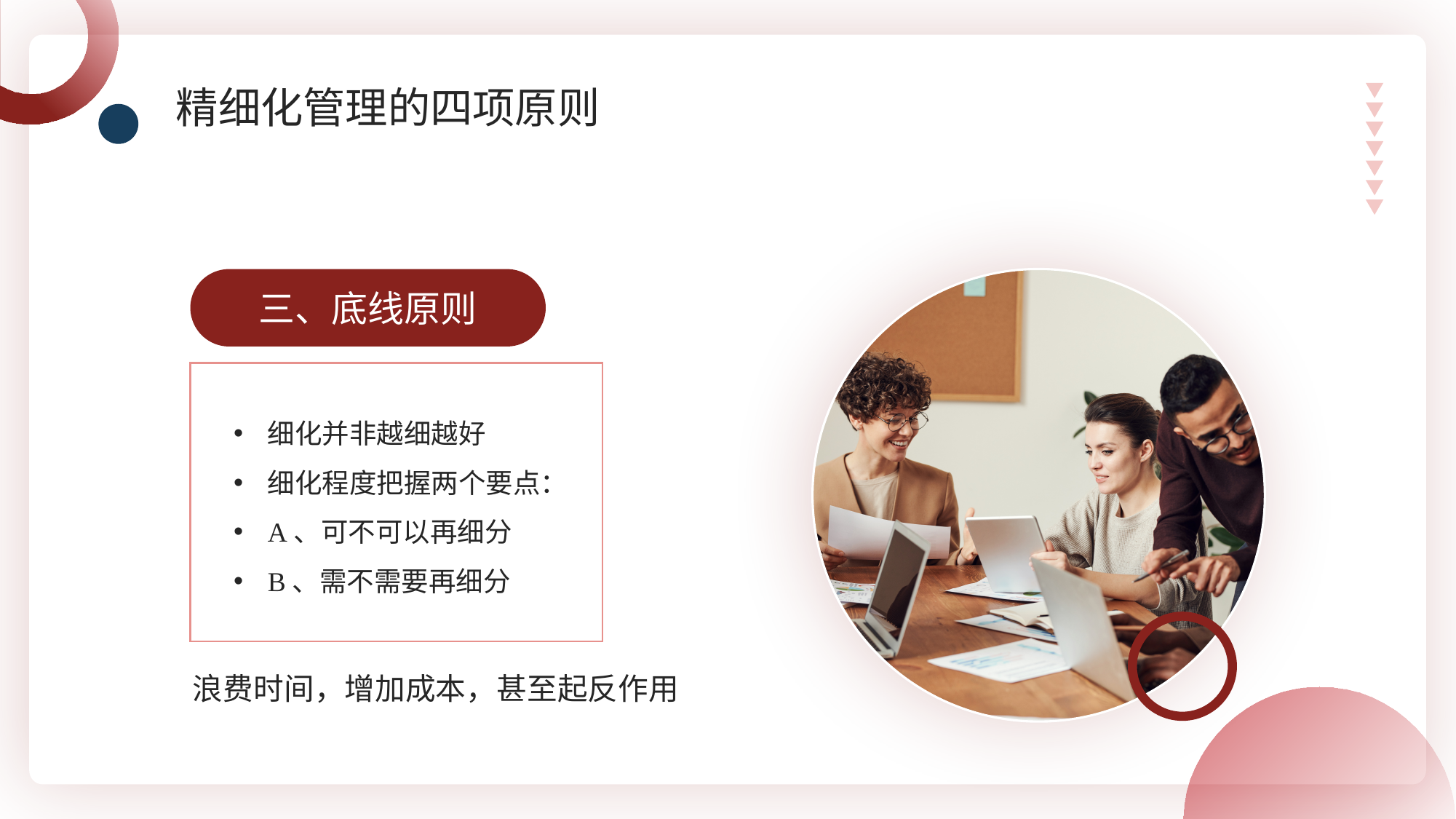

精细化管理的四项原则

三、底线原则

细化并非越细越好
细化程度把握两个要点：
A、可不可以再细分
B、需不需要再细分

浪费时间，增加成本，甚至起反作用